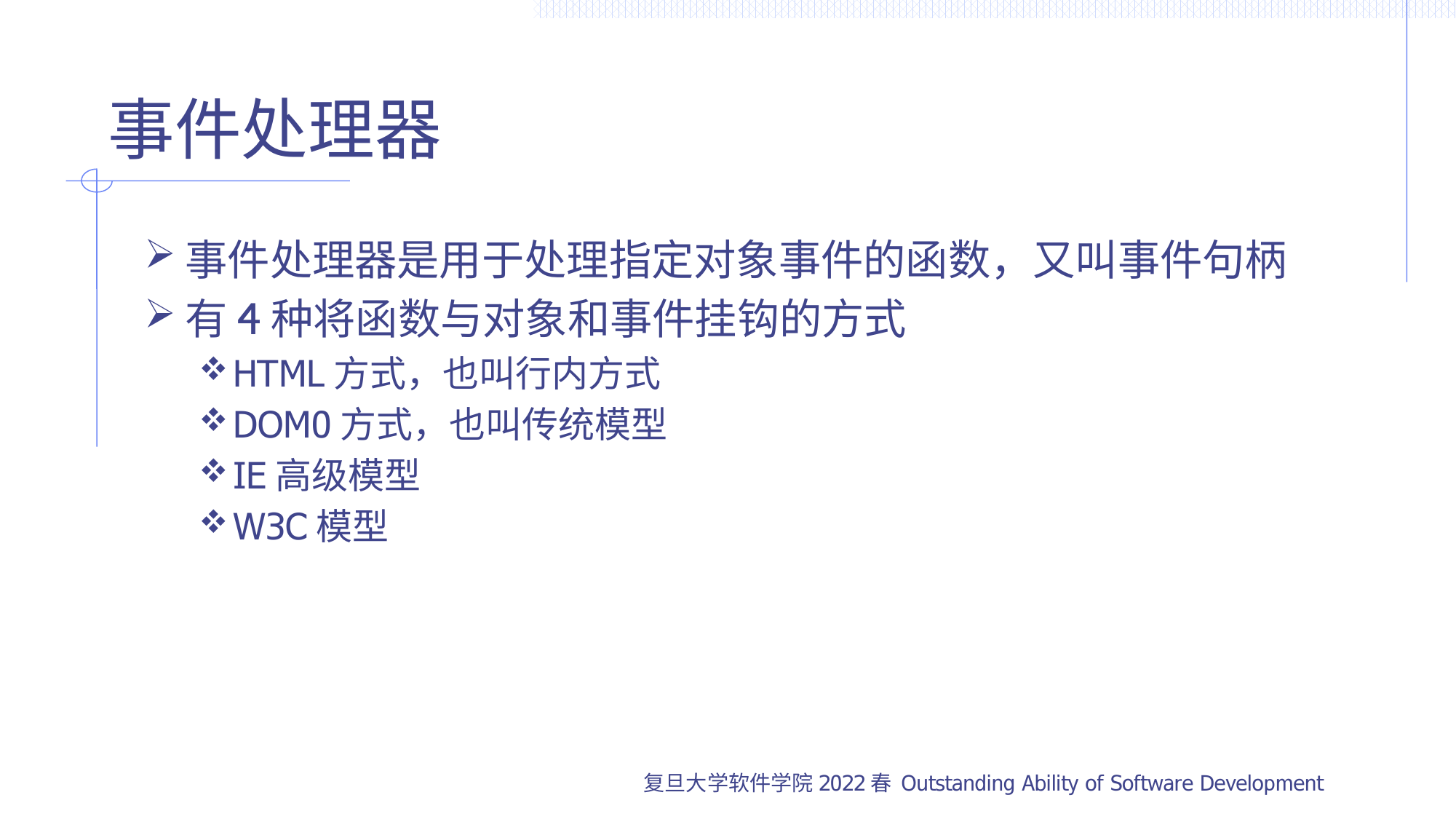

# 事件处理器
事件处理器是用于处理指定对象事件的函数，又叫事件句柄
有4种将函数与对象和事件挂钩的方式
HTML方式，也叫行内方式
DOM0方式，也叫传统模型
IE高级模型
W3C模型